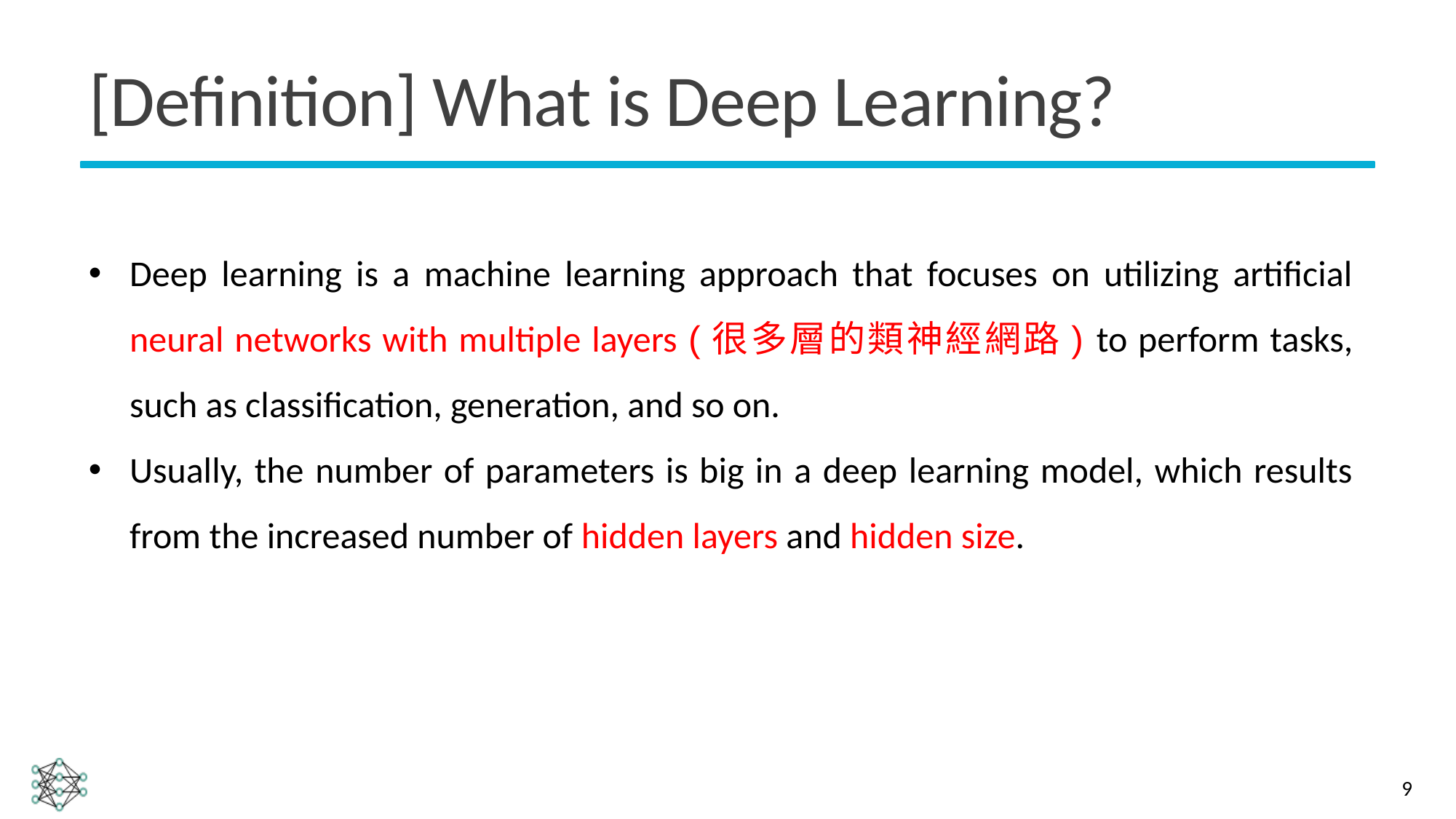

# [Definition] What is Deep Learning?
Deep learning is a machine learning approach that focuses on utilizing artificial neural networks with multiple layers (很多層的類神經網路) to perform tasks, such as classification, generation, and so on.
Usually, the number of parameters is big in a deep learning model, which results from the increased number of hidden layers and hidden size.

9